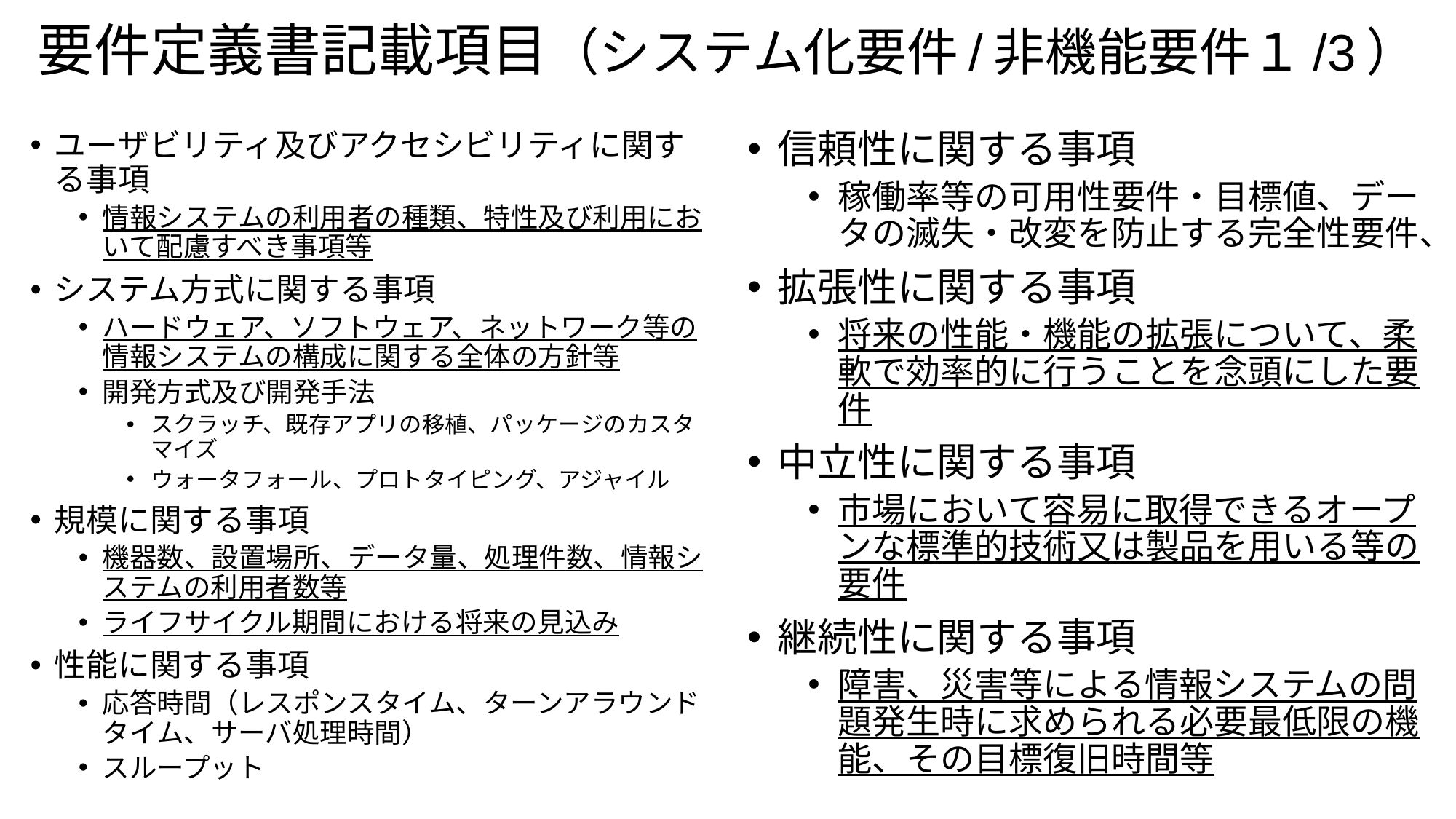

# 要件定義書記載項目（システム化要件/非機能要件１/3）
ユーザビリティ及びアクセシビリティに関する事項
情報システムの利用者の種類、特性及び利用において配慮すべき事項等
システム方式に関する事項
ハードウェア、ソフトウェア、ネットワーク等の情報システムの構成に関する全体の方針等
開発方式及び開発手法
スクラッチ、既存アプリの移植、パッケージのカスタマイズ
ウォータフォール、プロトタイピング、アジャイル
規模に関する事項
機器数、設置場所、データ量、処理件数、情報システムの利用者数等
ライフサイクル期間における将来の見込み
性能に関する事項
応答時間（レスポンスタイム、ターンアラウンドタイム、サーバ処理時間）
スループット

信頼性に関する事項
稼働率等の可用性要件・目標値、データの滅失・改変を防止する完全性要件、
拡張性に関する事項
将来の性能・機能の拡張について、柔軟で効率的に行うことを念頭にした要件
中立性に関する事項
市場において容易に取得できるオープンな標準的技術又は製品を用いる等の要件
継続性に関する事項
障害、災害等による情報システムの問題発生時に求められる必要最低限の機能、その目標復旧時間等